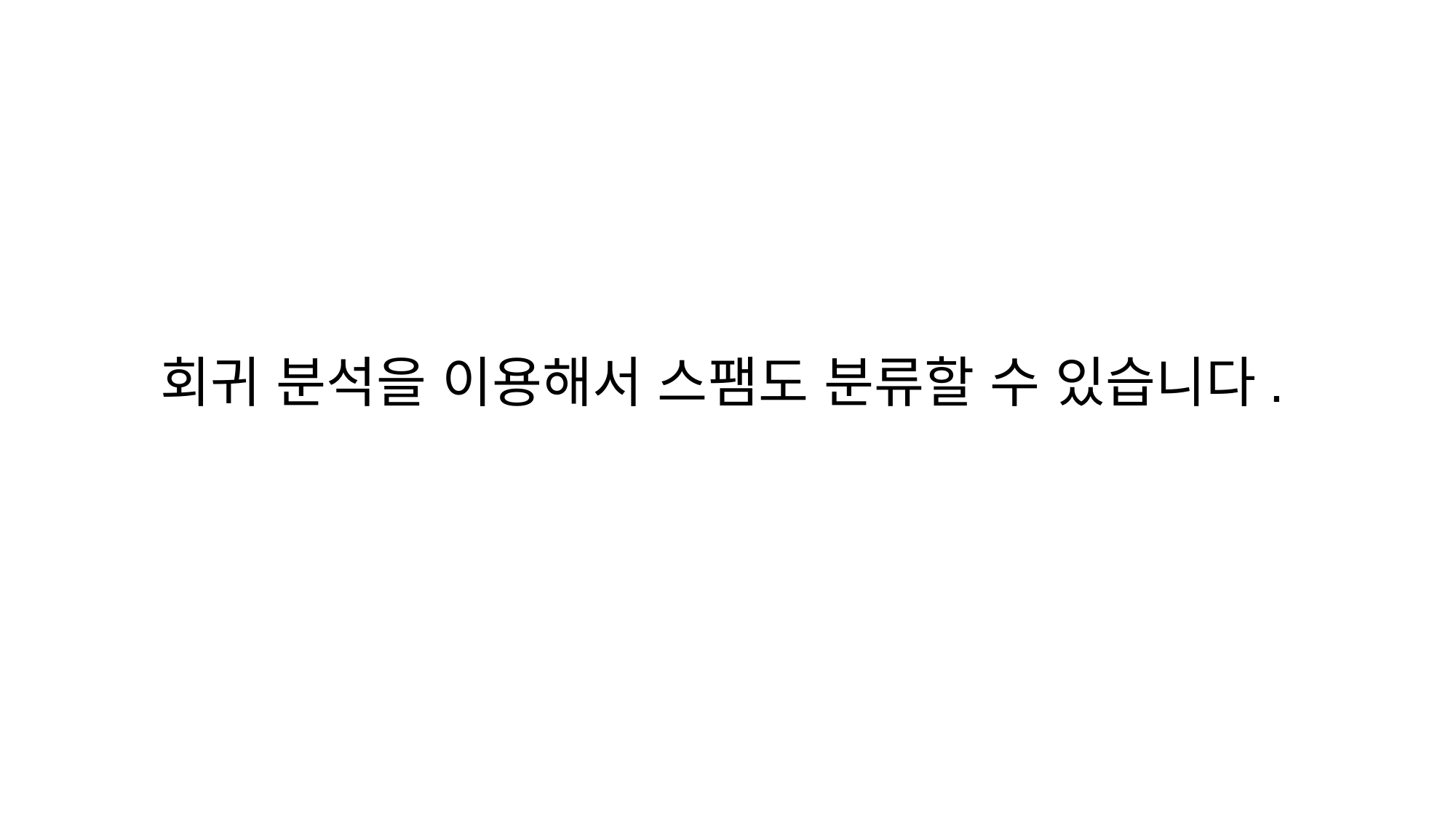

회귀 분석을 이용해서 스팸도 분류할 수 있습니다.